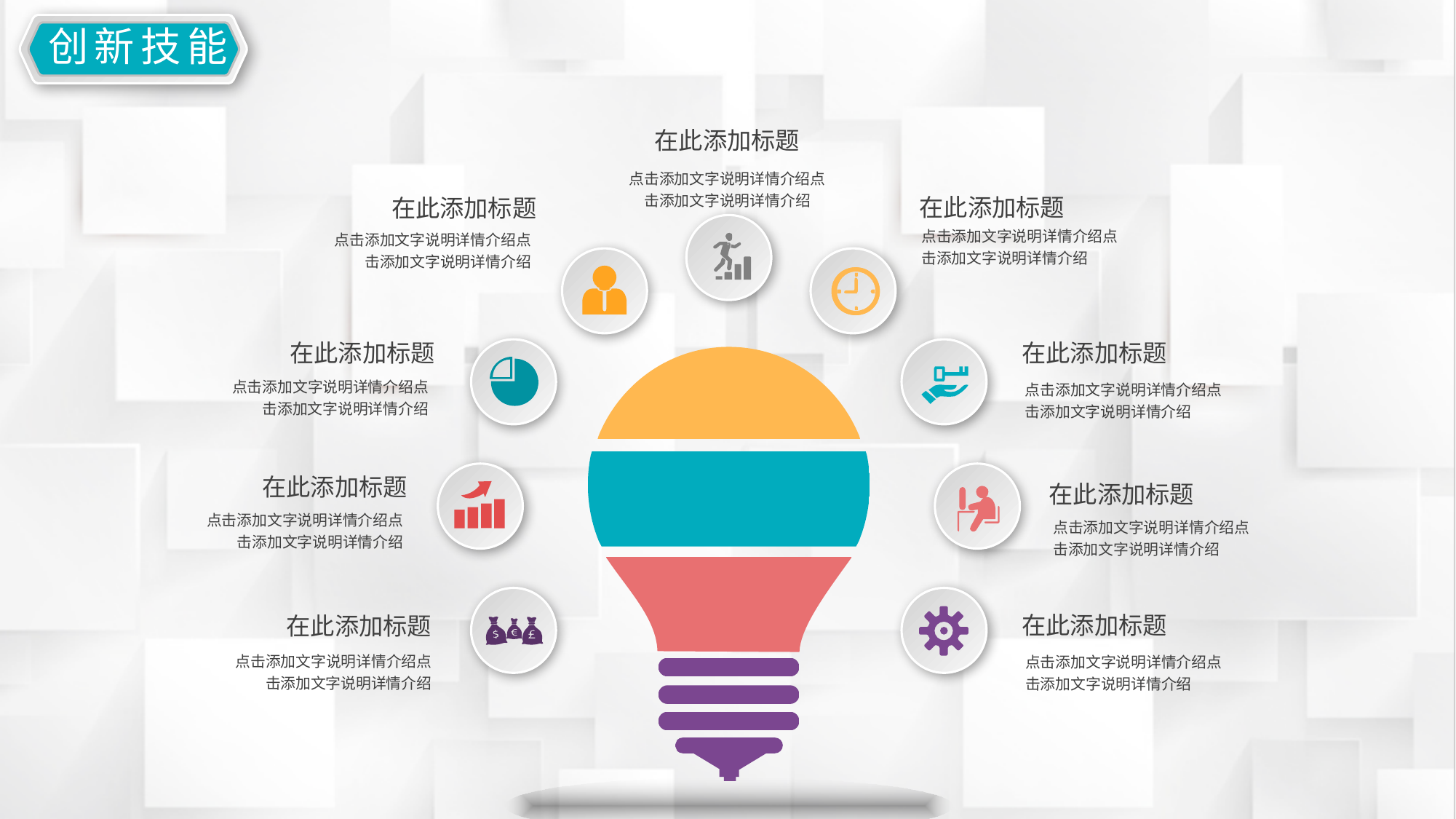

延迟符

创新技能
在此添加标题
点击添加文字说明详情介绍点击添加文字说明详情介绍
在此添加标题
点击添加文字说明详情介绍点击添加文字说明详情介绍
在此添加标题
点击添加文字说明详情介绍点击添加文字说明详情介绍

在此添加标题
点击添加文字说明详情介绍点击添加文字说明详情介绍
在此添加标题
点击添加文字说明详情介绍点击添加文字说明详情介绍

在此添加标题
点击添加文字说明详情介绍点击添加文字说明详情介绍
在此添加标题
点击添加文字说明详情介绍点击添加文字说明详情介绍

在此添加标题
点击添加文字说明详情介绍点击添加文字说明详情介绍
在此添加标题
点击添加文字说明详情介绍点击添加文字说明详情介绍